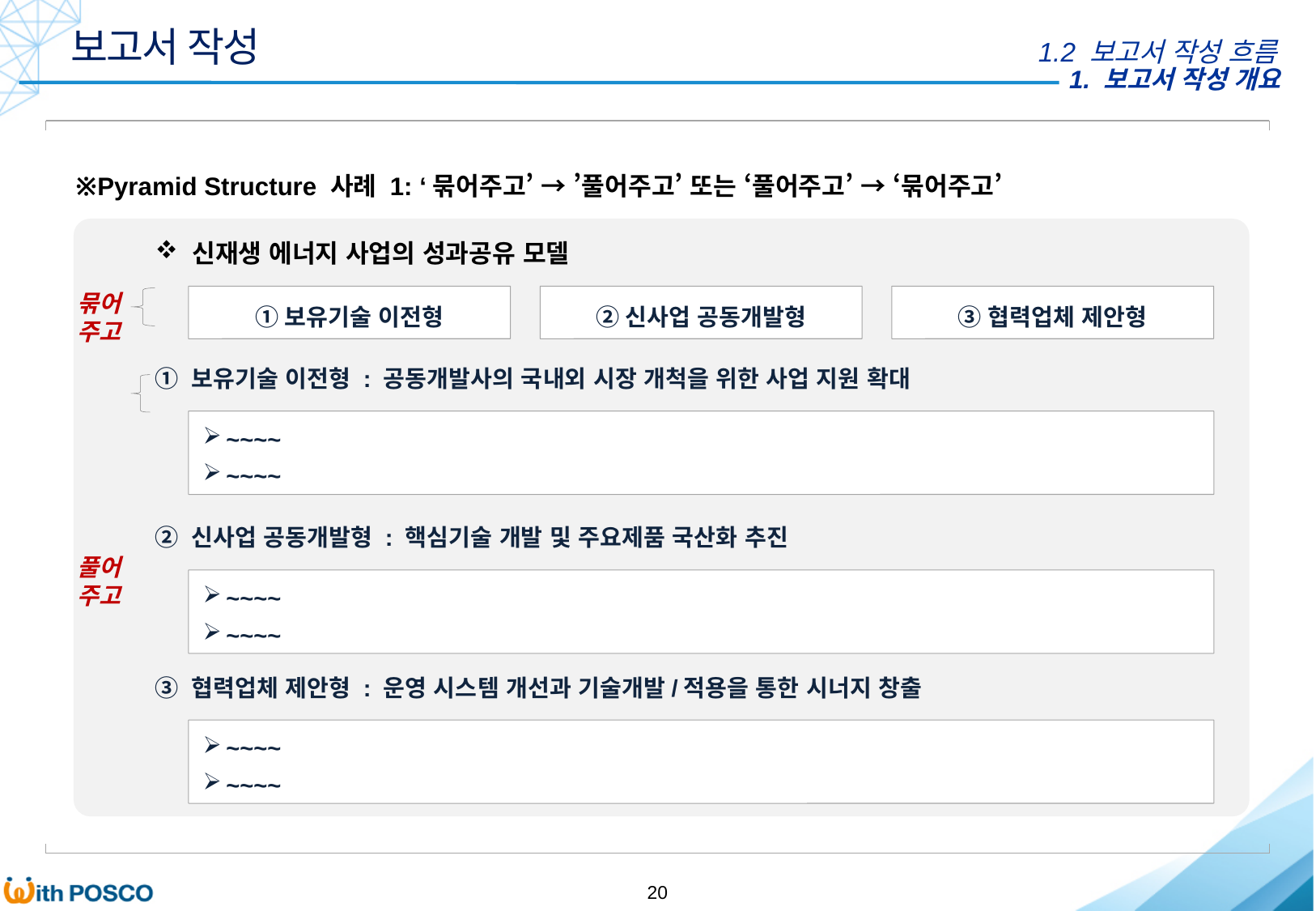

보고서 작성
1.2 보고서 작성 흐름
※ Pyramid Structure 사례 1: ‘묶어주고’ → ’풀어주고’ 또는 ‘풀어주고’ → ‘묶어주고’

 신재생 에너지 사업의 성과공유 모델
묶어
주고

①보유기술 이전형
②신사업 공동개발형
③협력업체 제안형

① 보유기술 이전형 : 공동개발사의 국내외 시장 개척을 위한 사업 지원 확대

~~~~
~~~~
② 신사업 공동개발형 : 핵심기술 개발 및 주요제품 국산화 추진
풀어
주고

~~~~
~~~~
③ 협력업체 제안형 : 운영 시스템 개선과 기술개발/적용을 통한 시너지 창출
~~~~
~~~~